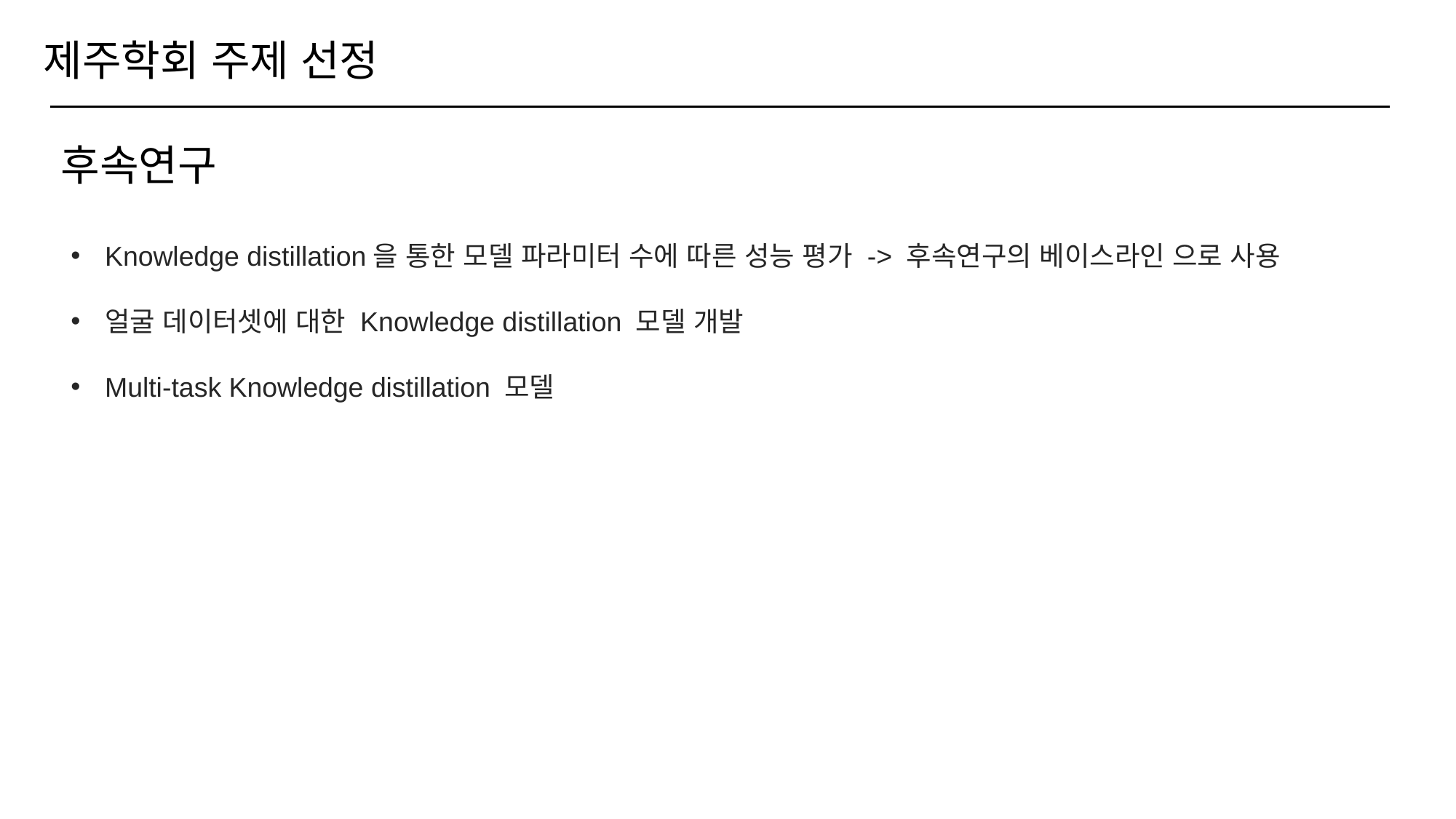

# 제주학회 주제 선정
후속연구
Knowledge distillation을 통한 모델 파라미터 수에 따른 성능 평가 -> 후속연구의 베이스라인 으로 사용

얼굴 데이터셋에 대한 Knowledge distillation 모델 개발

Multi-task Knowledge distillation 모델